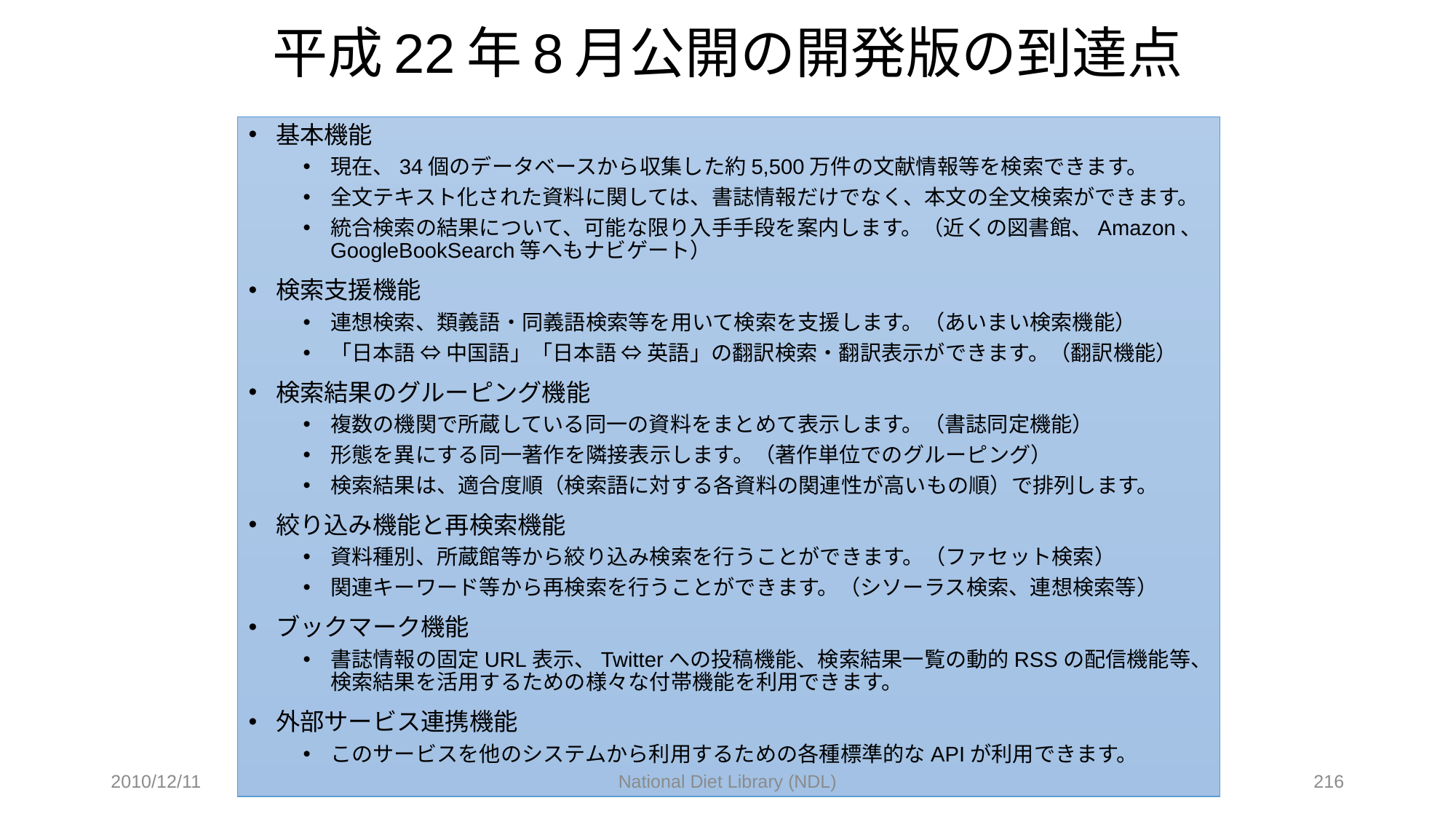

# 平成22年8月公開の開発版の到達点
基本機能
現在、34個のデータベースから収集した約5,500万件の文献情報等を検索できます。
全文テキスト化された資料に関しては、書誌情報だけでなく、本文の全文検索ができます。
統合検索の結果について、可能な限り入手手段を案内します。（近くの図書館、Amazon、GoogleBookSearch等へもナビゲート）
検索支援機能
連想検索、類義語・同義語検索等を用いて検索を支援します。（あいまい検索機能）
「日本語 ⇔ 中国語」「日本語 ⇔ 英語」の翻訳検索・翻訳表示ができます。（翻訳機能）
検索結果のグルーピング機能
複数の機関で所蔵している同一の資料をまとめて表示します。（書誌同定機能）
形態を異にする同一著作を隣接表示します。（著作単位でのグルーピング）
検索結果は、適合度順（検索語に対する各資料の関連性が高いもの順）で排列します。
絞り込み機能と再検索機能
資料種別、所蔵館等から絞り込み検索を行うことができます。（ファセット検索）
関連キーワード等から再検索を行うことができます。（シソーラス検索、連想検索等）
ブックマーク機能
書誌情報の固定URL表示、Twitterへの投稿機能、検索結果一覧の動的RSSの配信機能等、検索結果を活用するための様々な付帯機能を利用できます。
外部サービス連携機能
このサービスを他のシステムから利用するための各種標準的なAPIが利用できます。
2010/12/11
National Diet Library (NDL)
216